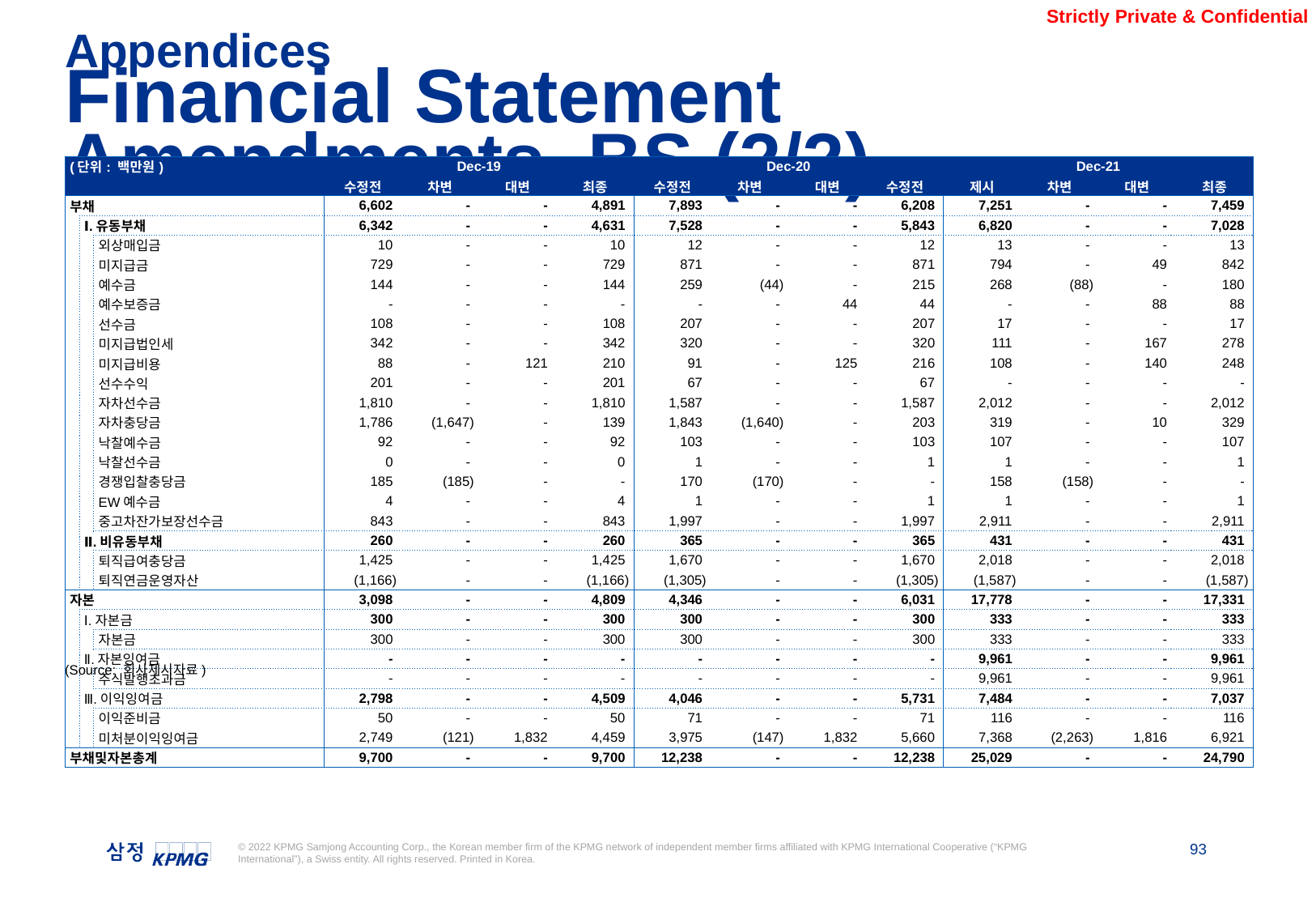

Appendices
Financial Statement Amendments_BS (2/2)
| (단위: 백만원) |  |  | Dec-19 |  |  |  | Dec-20 |  |  |  | Dec-21 |  |  |  |
| --- | --- | --- | --- | --- | --- | --- | --- | --- | --- | --- | --- | --- | --- | --- |
|  |  |  | 수정전 | 차변 | 대변 | 최종 | 수정전 | 차변 | 대변 | 수정전 | 제시 | 차변 | 대변 | 최종 |
| 부채 |  |  | 6,602 | - | - | 4,891 | 7,893 | - | - | 6,208 | 7,251 | - | - | 7,459 |
|  | Ⅰ.유동부채 |  | 6,342 | - | - | 4,631 | 7,528 | - | - | 5,843 | 6,820 | - | - | 7,028 |
|  |  | 외상매입금 | 10 | - | - | 10 | 12 | - | - | 12 | 13 | - | - | 13 |
|  |  | 미지급금 | 729 | - | - | 729 | 871 | - | - | 871 | 794 | - | 49 | 842 |
|  |  | 예수금 | 144 | - | - | 144 | 259 | (44) | - | 215 | 268 | (88) | - | 180 |
|  |  | 예수보증금 | - | - | - | - | - | - | 44 | 44 | - | - | 88 | 88 |
|  |  | 선수금 | 108 | - | - | 108 | 207 | - | - | 207 | 17 | - | - | 17 |
|  |  | 미지급법인세 | 342 | - | - | 342 | 320 | - | - | 320 | 111 | - | 167 | 278 |
|  |  | 미지급비용 | 88 | - | 121 | 210 | 91 | - | 125 | 216 | 108 | - | 140 | 248 |
|  |  | 선수수익 | 201 | - | - | 201 | 67 | - | - | 67 | - | - | - | - |
|  |  | 자차선수금 | 1,810 | - | - | 1,810 | 1,587 | - | - | 1,587 | 2,012 | - | - | 2,012 |
|  |  | 자차충당금 | 1,786 | (1,647) | - | 139 | 1,843 | (1,640) | - | 203 | 319 | - | 10 | 329 |
|  |  | 낙찰예수금 | 92 | - | - | 92 | 103 | - | - | 103 | 107 | - | - | 107 |
|  |  | 낙찰선수금 | 0 | - | - | 0 | 1 | - | - | 1 | 1 | - | - | 1 |
|  |  | 경쟁입찰충당금 | 185 | (185) | - | - | 170 | (170) | - | - | 158 | (158) | - | - |
|  |  | EW예수금 | 4 | - | - | 4 | 1 | - | - | 1 | 1 | - | - | 1 |
|  |  | 중고차잔가보장선수금 | 843 | - | - | 843 | 1,997 | - | - | 1,997 | 2,911 | - | - | 2,911 |
|  | Ⅱ.비유동부채 |  | 260 | - | - | 260 | 365 | - | - | 365 | 431 | - | - | 431 |
|  |  | 퇴직급여충당금 | 1,425 | - | - | 1,425 | 1,670 | - | - | 1,670 | 2,018 | - | - | 2,018 |
|  |  | 퇴직연금운영자산 | (1,166) | - | - | (1,166) | (1,305) | - | - | (1,305) | (1,587) | - | - | (1,587) |
| 자본 |  |  | 3,098 | - | - | 4,809 | 4,346 | - | - | 6,031 | 17,778 | - | - | 17,331 |
|  | Ⅰ.자본금 |  | 300 | - | - | 300 | 300 | - | - | 300 | 333 | - | - | 333 |
|  |  | 자본금 | 300 | - | - | 300 | 300 | - | - | 300 | 333 | - | - | 333 |
|  | Ⅱ.자본잉여금 |  | - | - | - | - | - | - | - | - | 9,961 | - | - | 9,961 |
|  |  | 주식발행초과금 | - | - | - | - | - | - | - | - | 9,961 | - | - | 9,961 |
|  | Ⅲ.이익잉여금 |  | 2,798 | - | - | 4,509 | 4,046 | - | - | 5,731 | 7,484 | - | - | 7,037 |
|  |  | 이익준비금 | 50 | - | - | 50 | 71 | - | - | 71 | 116 | - | - | 116 |
|  |  | 미처분이익잉여금 | 2,749 | (121) | 1,832 | 4,459 | 3,975 | (147) | 1,832 | 5,660 | 7,368 | (2,263) | 1,816 | 6,921 |
| 부채및자본총계 |  |  | 9,700 | - | - | 9,700 | 12,238 | - | - | 12,238 | 25,029 | - | - | 24,790 |
(Source: 회사제시자료)